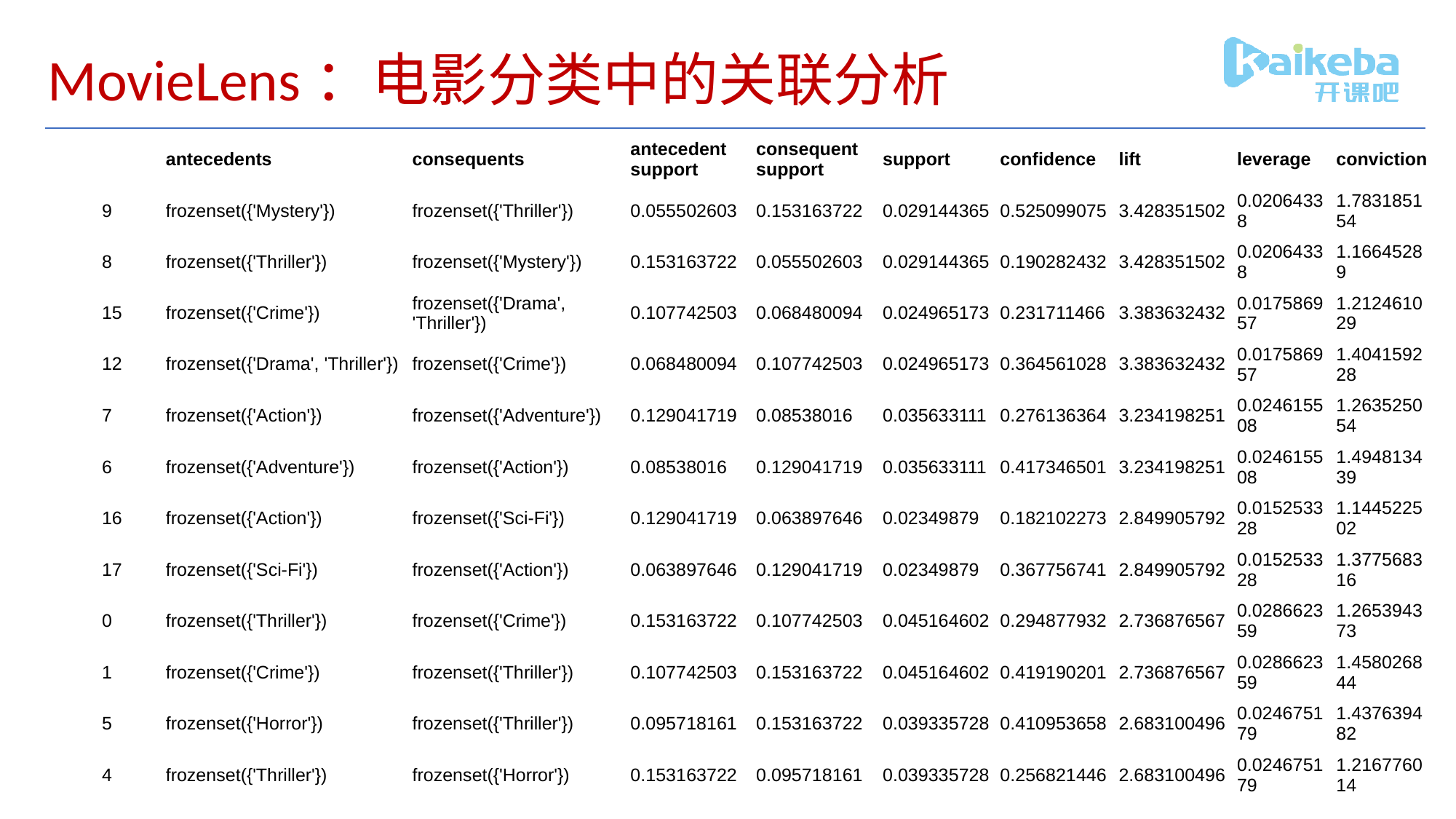

# MovieLens：电影分类中的关联分析
|  | antecedents | consequents | antecedent support | consequent support | support | confidence | lift | leverage | conviction |
| --- | --- | --- | --- | --- | --- | --- | --- | --- | --- |
| 9 | frozenset({'Mystery'}) | frozenset({'Thriller'}) | 0.055502603 | 0.153163722 | 0.029144365 | 0.525099075 | 3.428351502 | 0.02064338 | 1.783185154 |
| 8 | frozenset({'Thriller'}) | frozenset({'Mystery'}) | 0.153163722 | 0.055502603 | 0.029144365 | 0.190282432 | 3.428351502 | 0.02064338 | 1.16645289 |
| 15 | frozenset({'Crime'}) | frozenset({'Drama', 'Thriller'}) | 0.107742503 | 0.068480094 | 0.024965173 | 0.231711466 | 3.383632432 | 0.017586957 | 1.212461029 |
| 12 | frozenset({'Drama', 'Thriller'}) | frozenset({'Crime'}) | 0.068480094 | 0.107742503 | 0.024965173 | 0.364561028 | 3.383632432 | 0.017586957 | 1.404159228 |
| 7 | frozenset({'Action'}) | frozenset({'Adventure'}) | 0.129041719 | 0.08538016 | 0.035633111 | 0.276136364 | 3.234198251 | 0.024615508 | 1.263525054 |
| 6 | frozenset({'Adventure'}) | frozenset({'Action'}) | 0.08538016 | 0.129041719 | 0.035633111 | 0.417346501 | 3.234198251 | 0.024615508 | 1.494813439 |
| 16 | frozenset({'Action'}) | frozenset({'Sci-Fi'}) | 0.129041719 | 0.063897646 | 0.02349879 | 0.182102273 | 2.849905792 | 0.015253328 | 1.144522502 |
| 17 | frozenset({'Sci-Fi'}) | frozenset({'Action'}) | 0.063897646 | 0.129041719 | 0.02349879 | 0.367756741 | 2.849905792 | 0.015253328 | 1.377568316 |
| 0 | frozenset({'Thriller'}) | frozenset({'Crime'}) | 0.153163722 | 0.107742503 | 0.045164602 | 0.294877932 | 2.736876567 | 0.028662359 | 1.265394373 |
| 1 | frozenset({'Crime'}) | frozenset({'Thriller'}) | 0.107742503 | 0.153163722 | 0.045164602 | 0.419190201 | 2.736876567 | 0.028662359 | 1.458026844 |
| 5 | frozenset({'Horror'}) | frozenset({'Thriller'}) | 0.095718161 | 0.153163722 | 0.039335728 | 0.410953658 | 2.683100496 | 0.024675179 | 1.437639482 |
| 4 | frozenset({'Thriller'}) | frozenset({'Horror'}) | 0.153163722 | 0.095718161 | 0.039335728 | 0.256821446 | 2.683100496 | 0.024675179 | 1.216776014 |